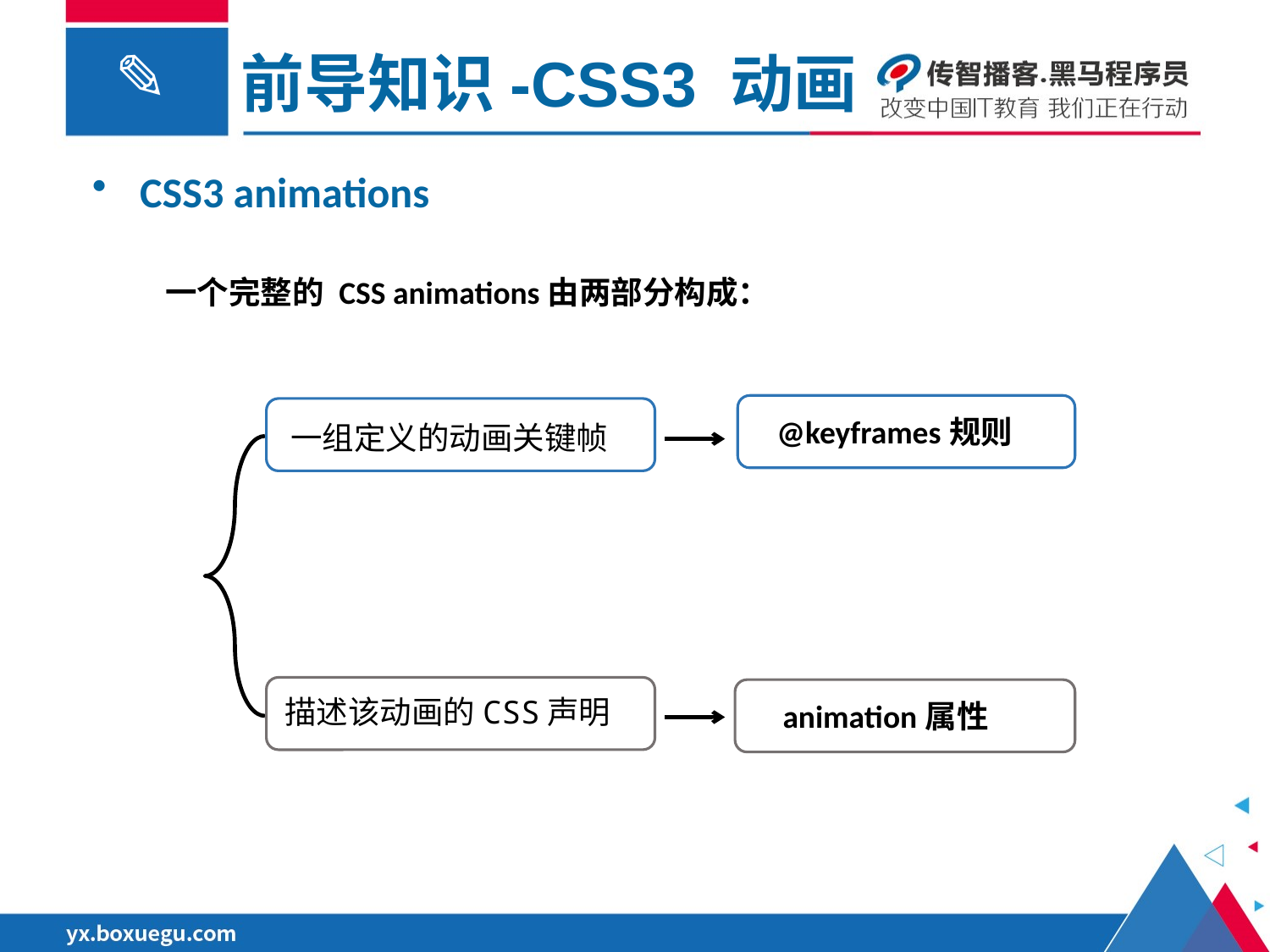

前导知识-CSS3 动画
CSS3 animations
一个完整的 CSS animations由两部分构成：

@keyframes规则
一组定义的动画关键帧

描述该动画的CSS声明
animation属性